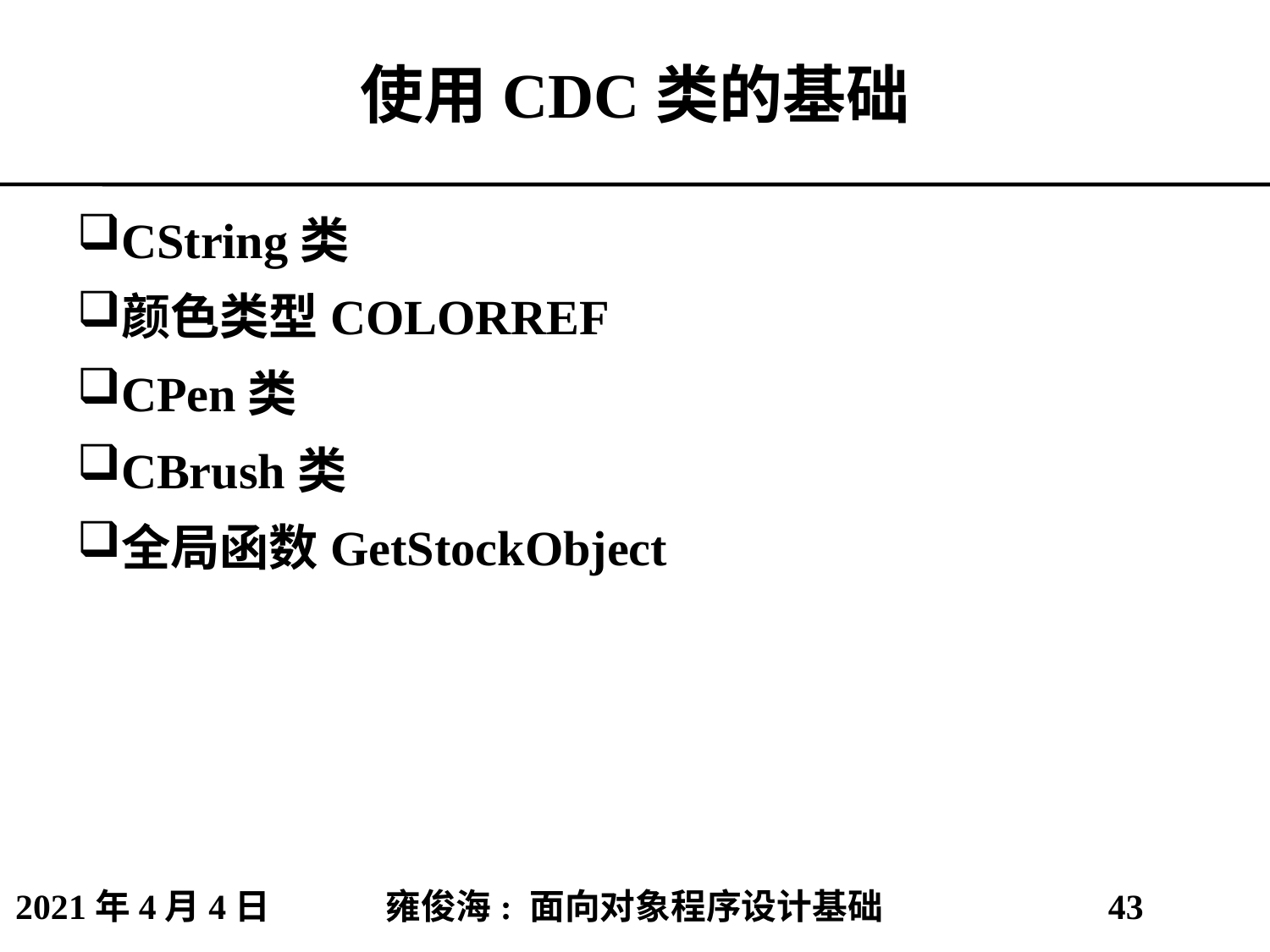

# 使用CDC类的基础

CString类
颜色类型COLORREF
CPen类
CBrush类
全局函数GetStockObject
2021年4月4日
雍俊海: 面向对象程序设计基础
43